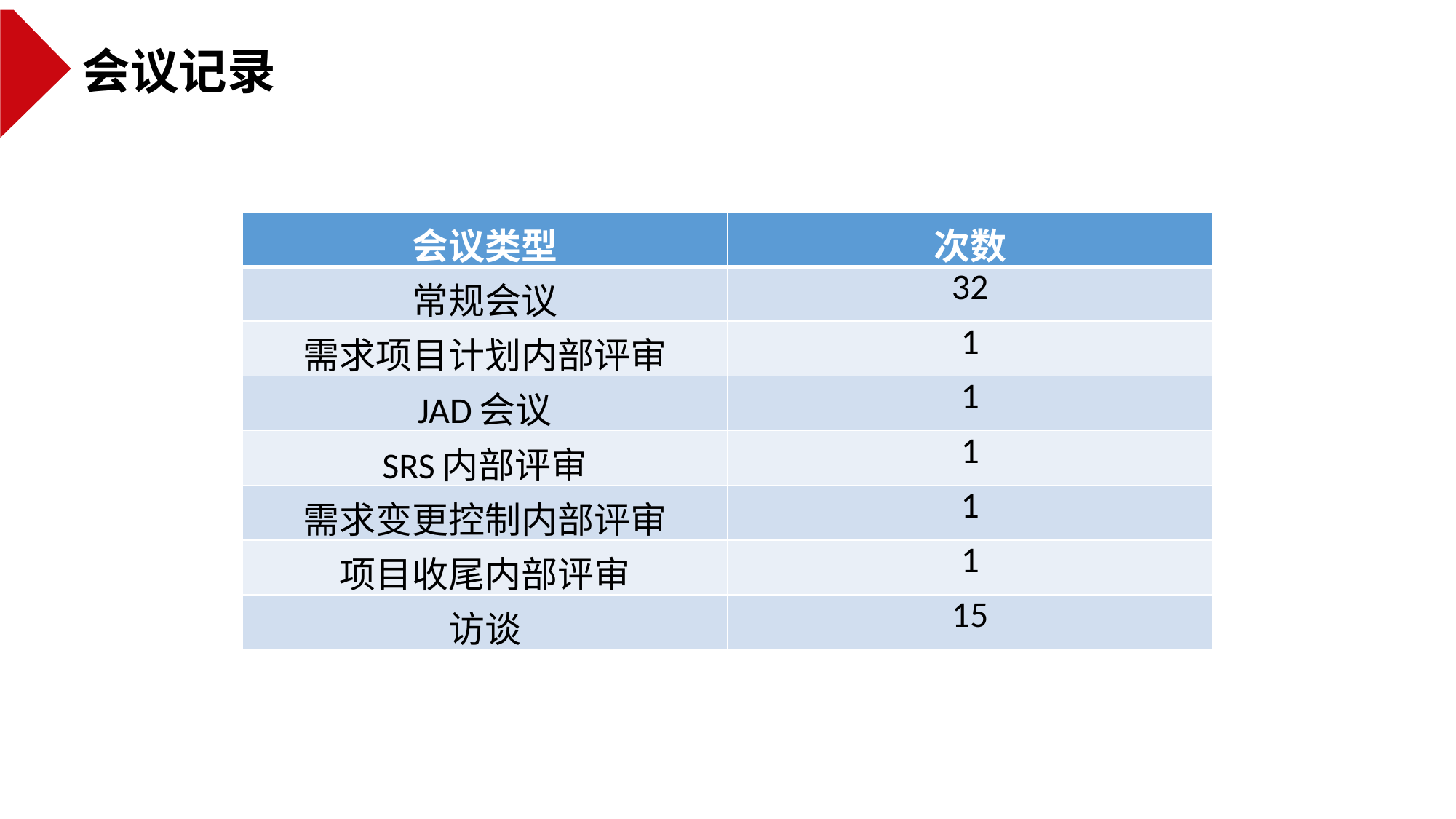

会议记录
| 会议类型 | 次数 |
| --- | --- |
| 常规会议 | 32 |
| 需求项目计划内部评审 | 1 |
| JAD会议 | 1 |
| SRS内部评审 | 1 |
| 需求变更控制内部评审 | 1 |
| 项目收尾内部评审 | 1 |
| 访谈 | 15 |